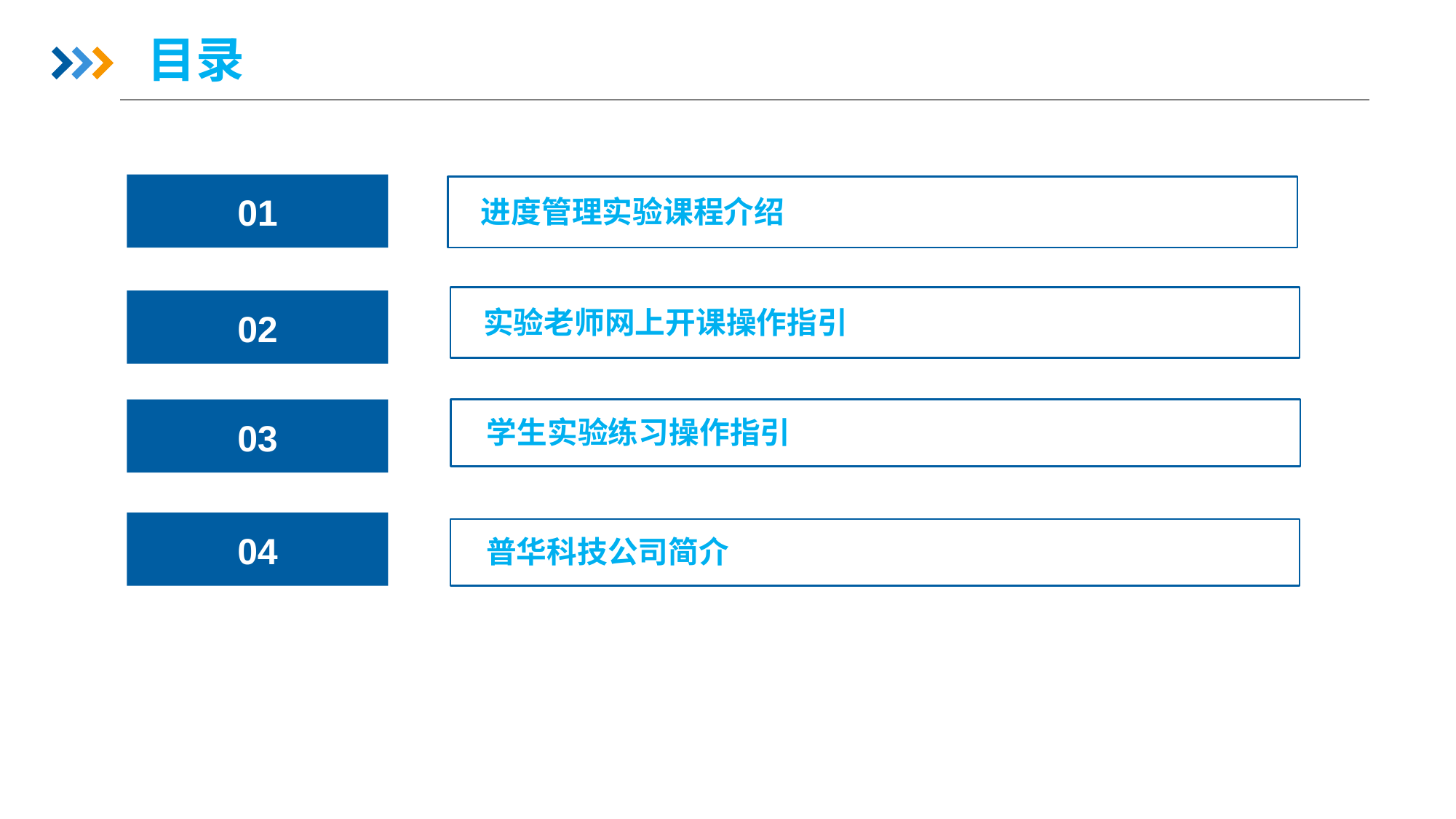

目录

01

02

03

04
05

进度管理实验课程介绍

实验老师网上开课操作指引

学生实验练习操作指引

普华科技公司简介